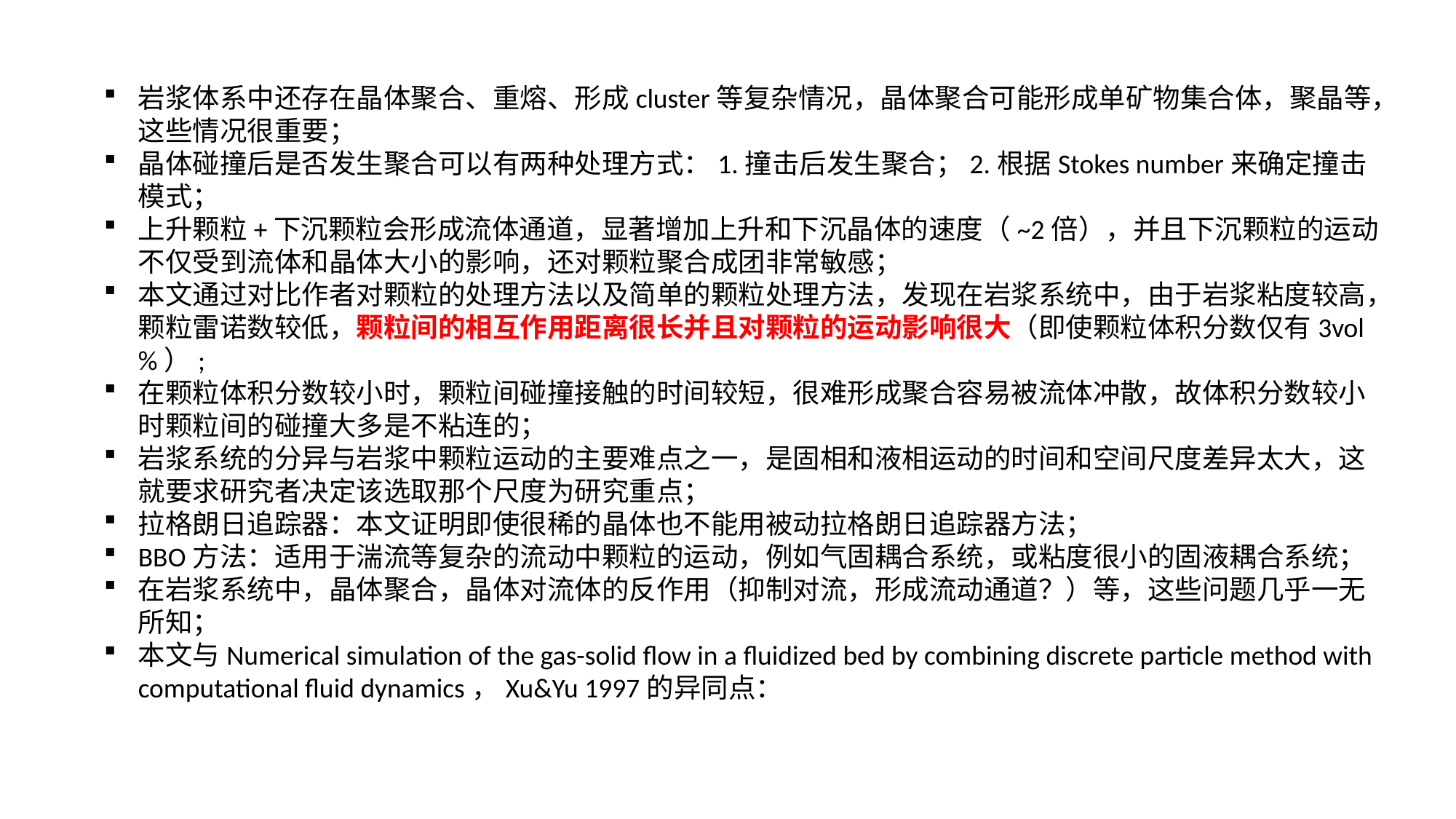

岩浆体系中还存在晶体聚合、重熔、形成cluster等复杂情况，晶体聚合可能形成单矿物集合体，聚晶等，这些情况很重要；
晶体碰撞后是否发生聚合可以有两种处理方式：1.撞击后发生聚合；2.根据Stokes number来确定撞击模式；
上升颗粒+下沉颗粒会形成流体通道，显著增加上升和下沉晶体的速度（~2倍），并且下沉颗粒的运动不仅受到流体和晶体大小的影响，还对颗粒聚合成团非常敏感；
本文通过对比作者对颗粒的处理方法以及简单的颗粒处理方法，发现在岩浆系统中，由于岩浆粘度较高，颗粒雷诺数较低，颗粒间的相互作用距离很长并且对颗粒的运动影响很大（即使颗粒体积分数仅有3vol%）;
在颗粒体积分数较小时，颗粒间碰撞接触的时间较短，很难形成聚合容易被流体冲散，故体积分数较小时颗粒间的碰撞大多是不粘连的；
岩浆系统的分异与岩浆中颗粒运动的主要难点之一，是固相和液相运动的时间和空间尺度差异太大，这就要求研究者决定该选取那个尺度为研究重点；
拉格朗日追踪器：本文证明即使很稀的晶体也不能用被动拉格朗日追踪器方法；
BBO方法：适用于湍流等复杂的流动中颗粒的运动，例如气固耦合系统，或粘度很小的固液耦合系统；
在岩浆系统中，晶体聚合，晶体对流体的反作用（抑制对流，形成流动通道？）等，这些问题几乎一无所知；
本文与Numerical simulation of the gas-solid flow in a fluidized bed by combining discrete particle method with computational fluid dynamics，Xu&Yu 1997的异同点：